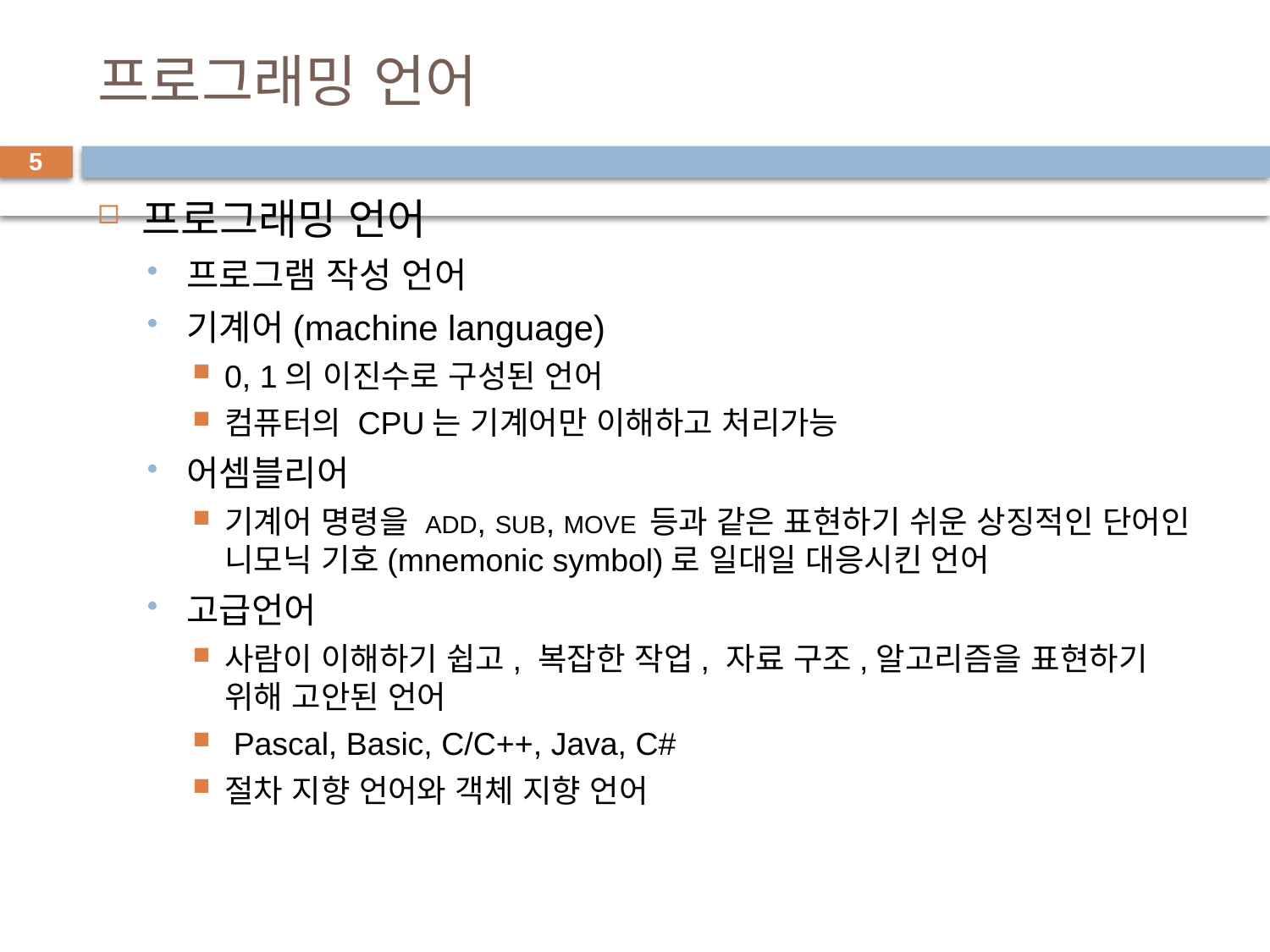

# 프로그래밍 언어
5
프로그래밍 언어
프로그램 작성 언어
기계어(machine language)
0, 1의 이진수로 구성된 언어
컴퓨터의 CPU는 기계어만 이해하고 처리가능
어셈블리어
기계어 명령을 ADD, SUB, MOVE 등과 같은 표현하기 쉬운 상징적인 단어인 니모닉 기호(mnemonic symbol)로 일대일 대응시킨 언어
고급언어
사람이 이해하기 쉽고, 복잡한 작업, 자료 구조,알고리즘을 표현하기 위해 고안된 언어
 Pascal, Basic, C/C++, Java, C#
절차 지향 언어와 객체 지향 언어